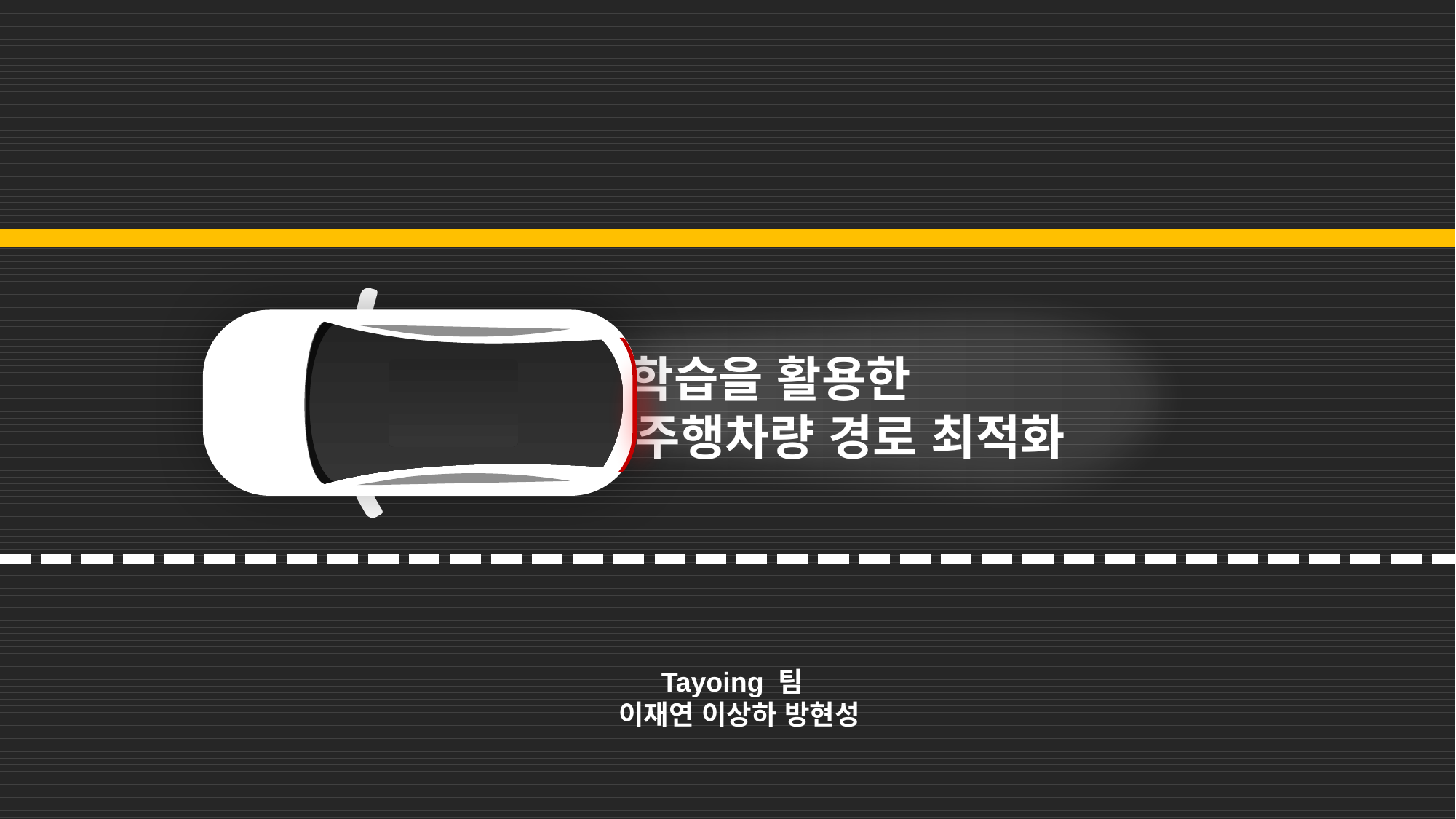

강화학습을 활용한
세종시 자율주행차량 경로 최적화

Tayoing 팀
 이재연 이상하 방현성